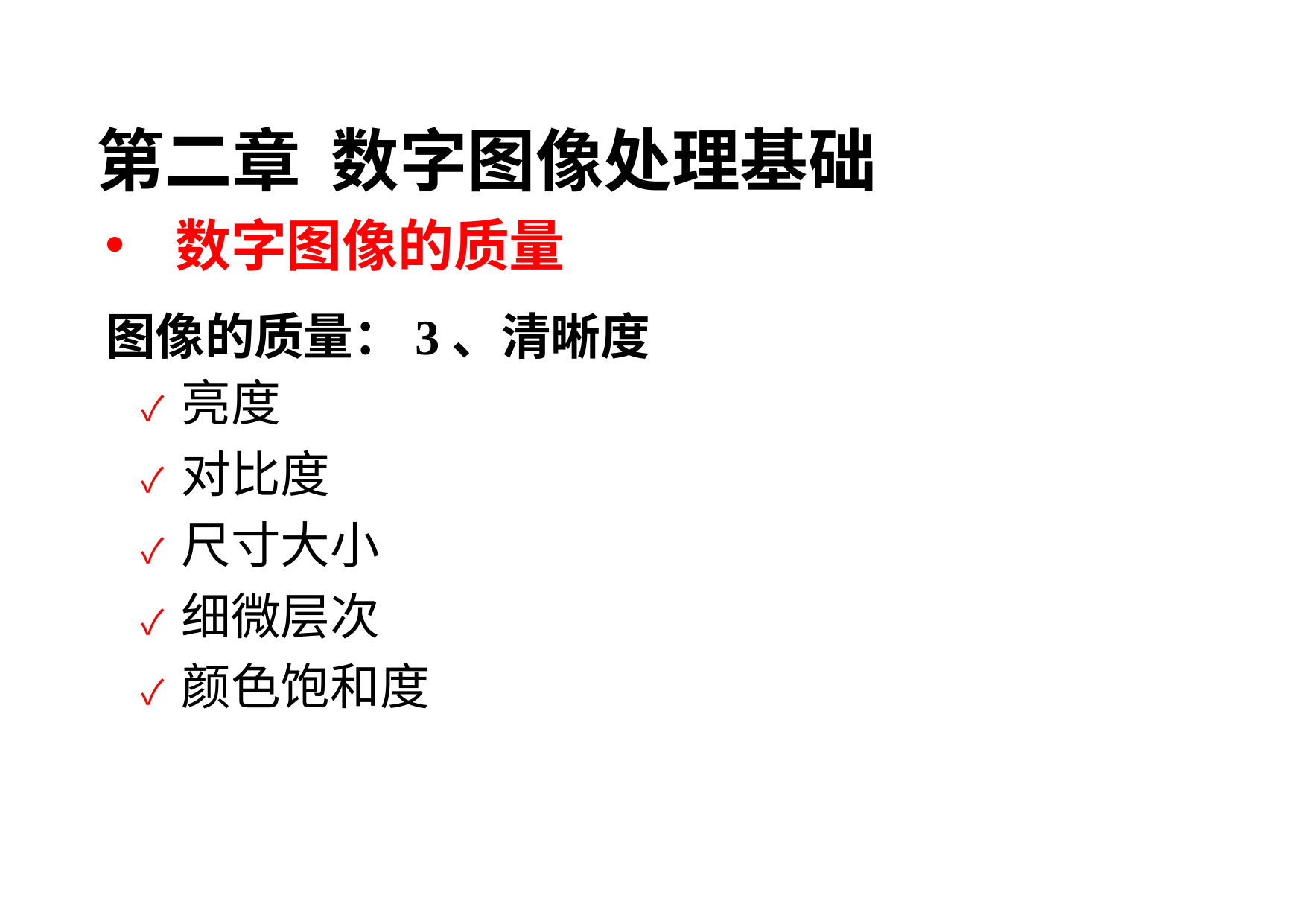

第二章  数字图像处理基础
数字图像的质量
图像的质量：3、清晰度
✓ 亮度
✓ 对比度
✓ 尺寸大小
✓ 细微层次
✓ 颜色饱和度
77